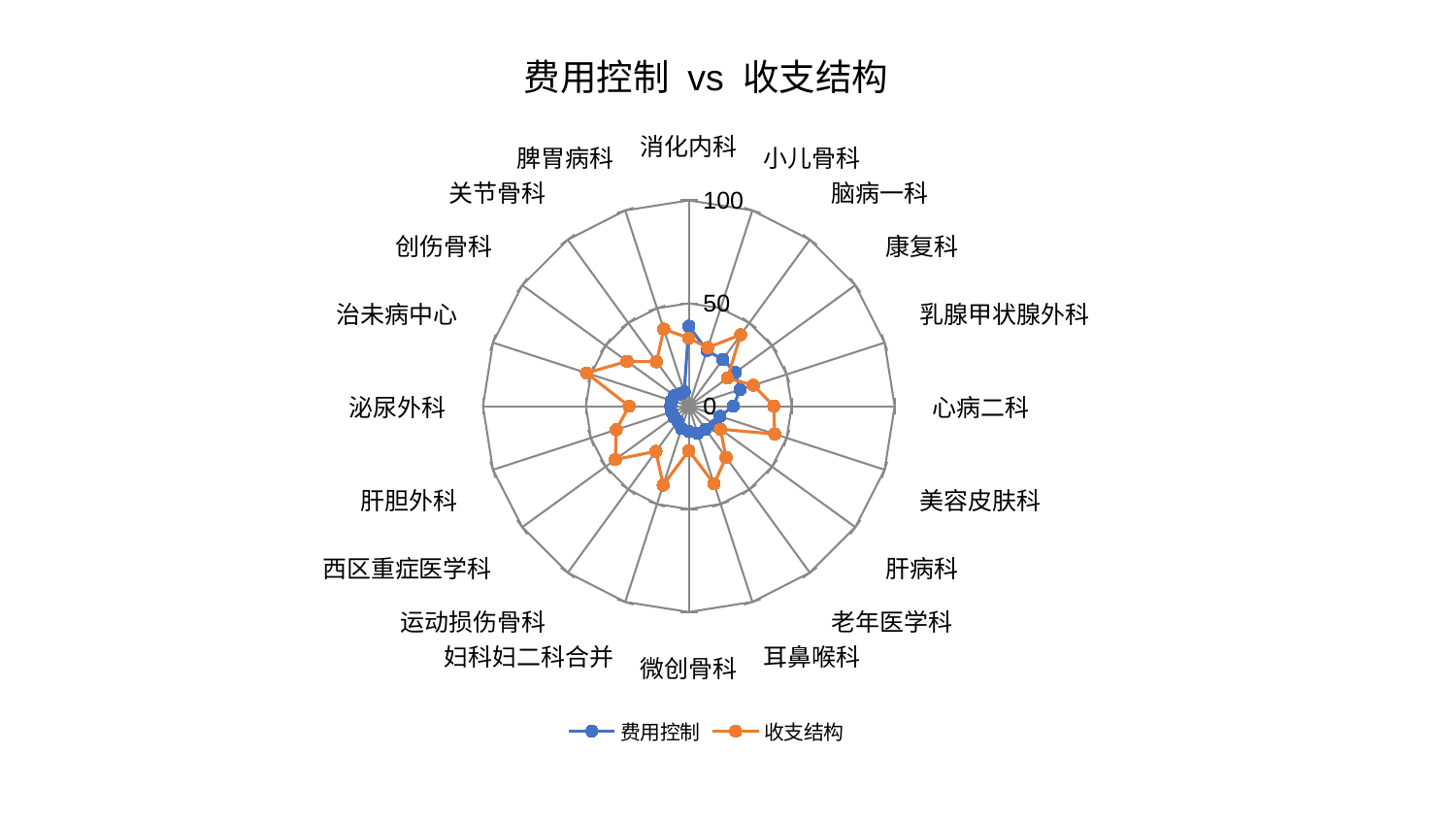

### Chart: 费用控制 vs 收支结构

| Category | 费用控制 | 收支结构 |
|---|---|---|
| 消化内科 | 38.92239579775596 | 33.057854173999075 |
| 小儿骨科 | 28.430737965853936 | 29.921005290177934 |
| 脑病一科 | 28.09140193579916 | 42.880058382718396 |
| 康复科 | 27.984025074080332 | 23.204760995175064 |
| 乳腺甲状腺外科 | 26.253419267144242 | 32.9974190853271 |
| 心病二科 | 21.632929586212917 | 41.307017941578586 |
| 美容皮肤科 | 15.897425333607274 | 43.87468420818759 |
| 肝病科 | 15.825327260750665 | 19.014919373952864 |
| 老年医学科 | 13.878703534929826 | 30.781404323474963 |
| 耳鼻喉科 | 13.86151901826371 | 39.66808276242008 |
| 微创骨科 | 12.34195163569311 | 21.586485478695504 |
| 妇科妇二科合并 | 11.432780563848164 | 40.283357567473395 |
| 运动损伤骨科 | 8.969092690333902 | 27.16167020409879 |
| 西区重症医学科 | 8.944514870537926 | 44.088187031679986 |
| 肝胆外科 | 8.855185025360267 | 37.08450850389595 |
| 泌尿外科 | 8.840043291617889 | 29.013165954758666 |
| 治未病中心 | 8.787499311379301 | 52.24362413450856 |
| 创伤骨科 | 8.747336572440034 | 37.06668966935417 |
| 关节骨科 | 7.372120373295337 | 26.691426555512226 |
| 脾胃病科 | 7.293987950084332 | 39.4063471339369 |
46